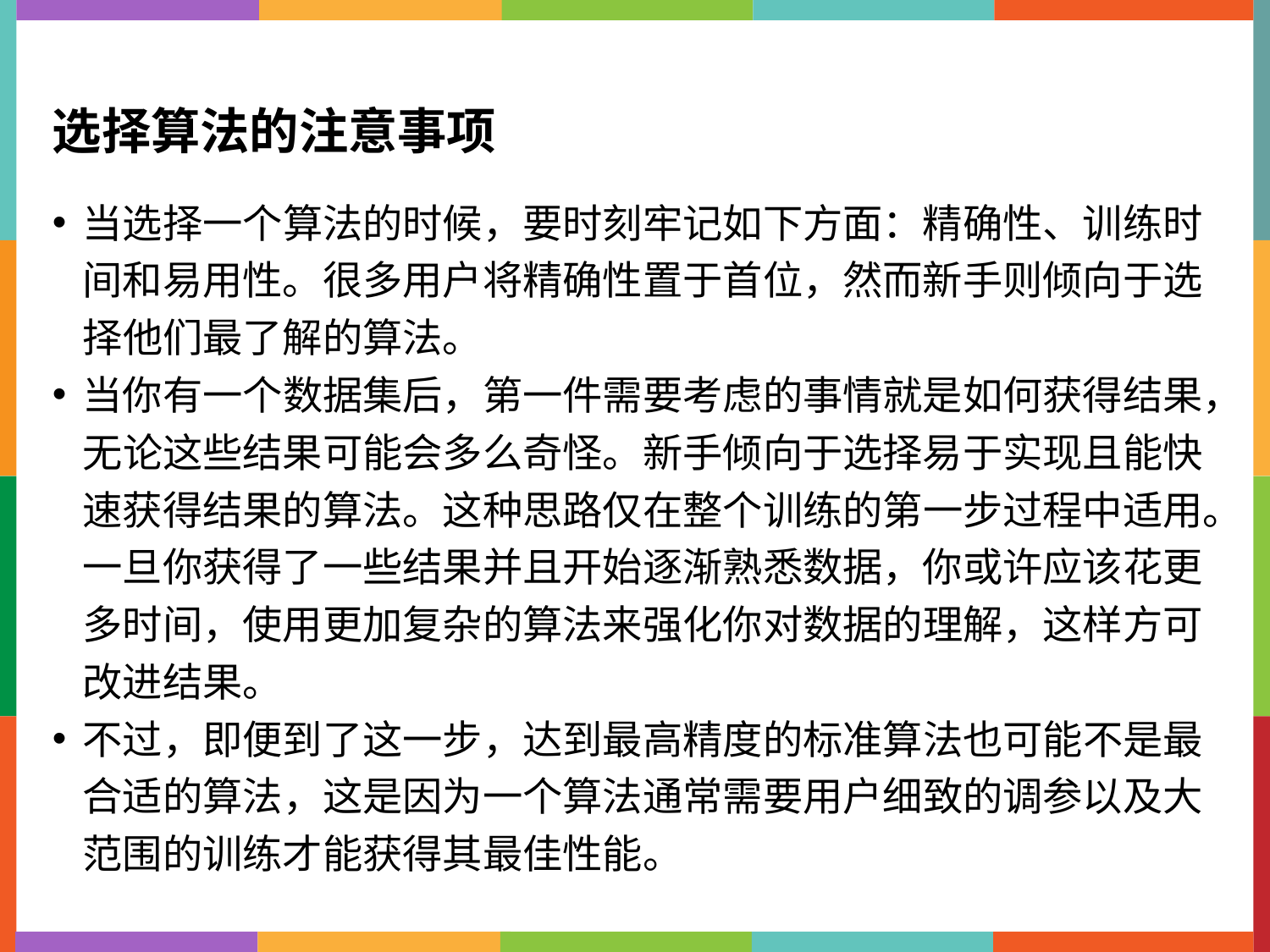

选择算法的注意事项
当选择一个算法的时候，要时刻牢记如下方面：精确性、训练时间和易用性。很多用户将精确性置于首位，然而新手则倾向于选择他们最了解的算法。
当你有一个数据集后，第一件需要考虑的事情就是如何获得结果，无论这些结果可能会多么奇怪。新手倾向于选择易于实现且能快速获得结果的算法。这种思路仅在整个训练的第一步过程中适用。一旦你获得了一些结果并且开始逐渐熟悉数据，你或许应该花更多时间，使用更加复杂的算法来强化你对数据的理解，这样方可改进结果。
不过，即便到了这一步，达到最高精度的标准算法也可能不是最合适的算法，这是因为一个算法通常需要用户细致的调参以及大范围的训练才能获得其最佳性能。